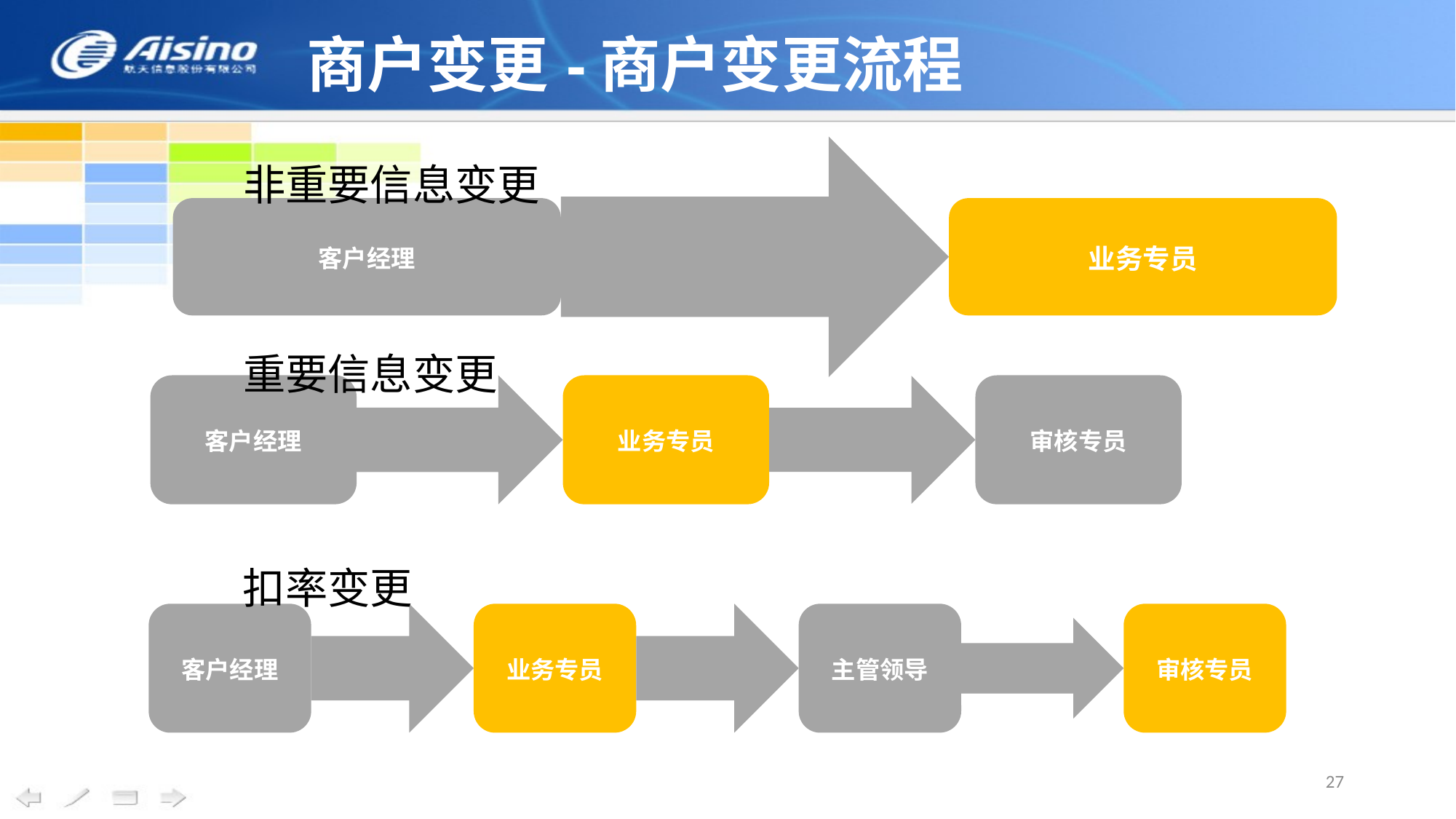

# 商户变更-商户变更流程
非重要信息变更
客户经理
业务专员
重要信息变更
客户经理
业务专员
审核专员
扣率变更
客户经理
业务专员
主管领导
审核专员
27